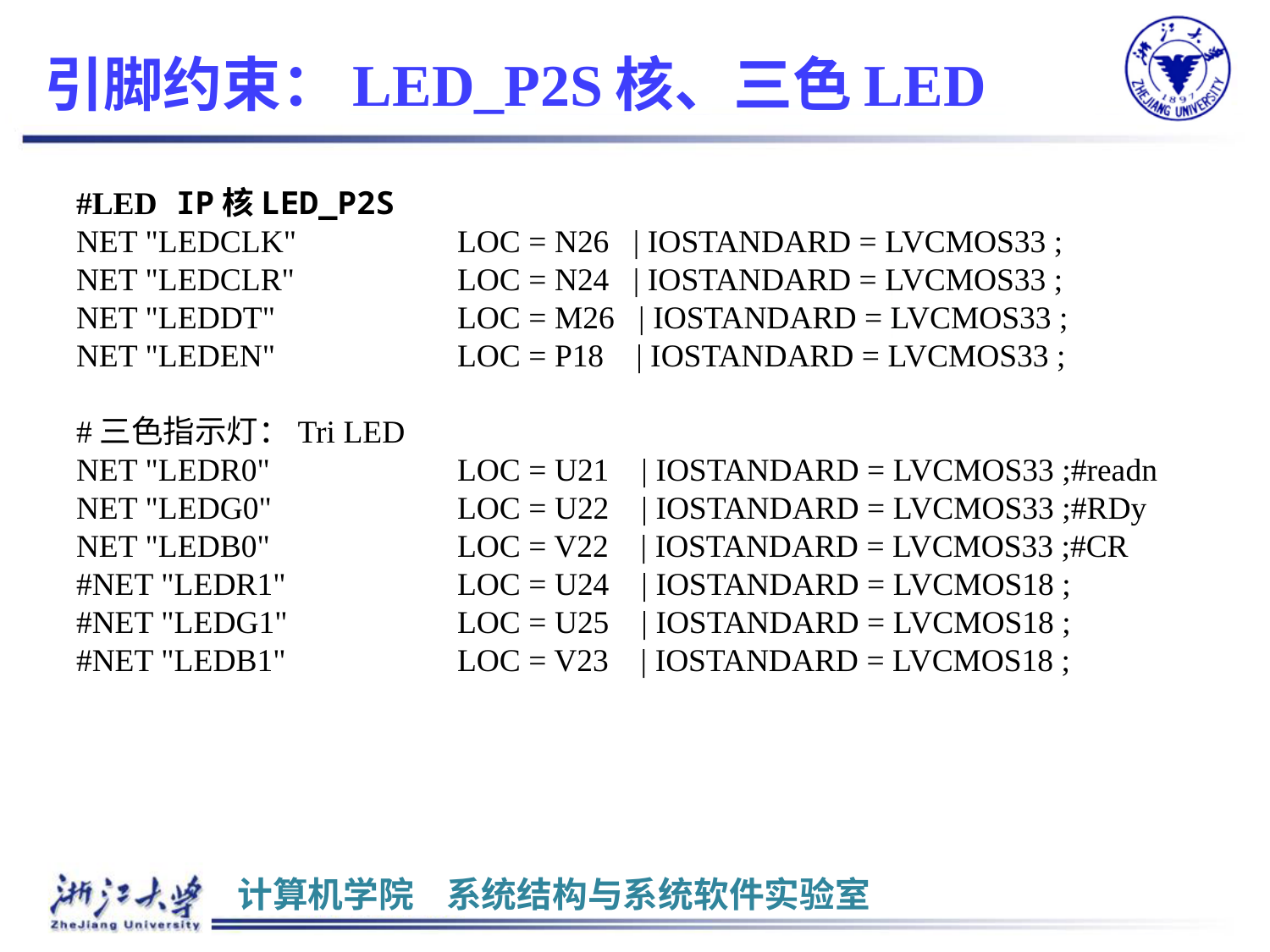

# 引脚约束：LED_P2S核、三色LED
#LED IP核LED_P2S
NET "LEDCLK"		LOC = N26   | IOSTANDARD = LVCMOS33 ;
NET "LEDCLR"		LOC = N24   | IOSTANDARD = LVCMOS33 ;
NET "LEDDT"		LOC = M26   | IOSTANDARD = LVCMOS33 ;
NET "LEDEN"		LOC = P18    | IOSTANDARD = LVCMOS33 ;

#三色指示灯：Tri LED
NET "LEDR0"		LOC = U21    | IOSTANDARD = LVCMOS33 ;#readn
NET "LEDG0"		LOC = U22    | IOSTANDARD = LVCMOS33 ;#RDy
NET "LEDB0"		LOC = V22    | IOSTANDARD = LVCMOS33 ;#CR
#NET "LEDR1"		LOC = U24    | IOSTANDARD = LVCMOS18 ;
#NET "LEDG1"		LOC = U25    | IOSTANDARD = LVCMOS18 ;
#NET "LEDB1"		LOC = V23    | IOSTANDARD = LVCMOS18 ;